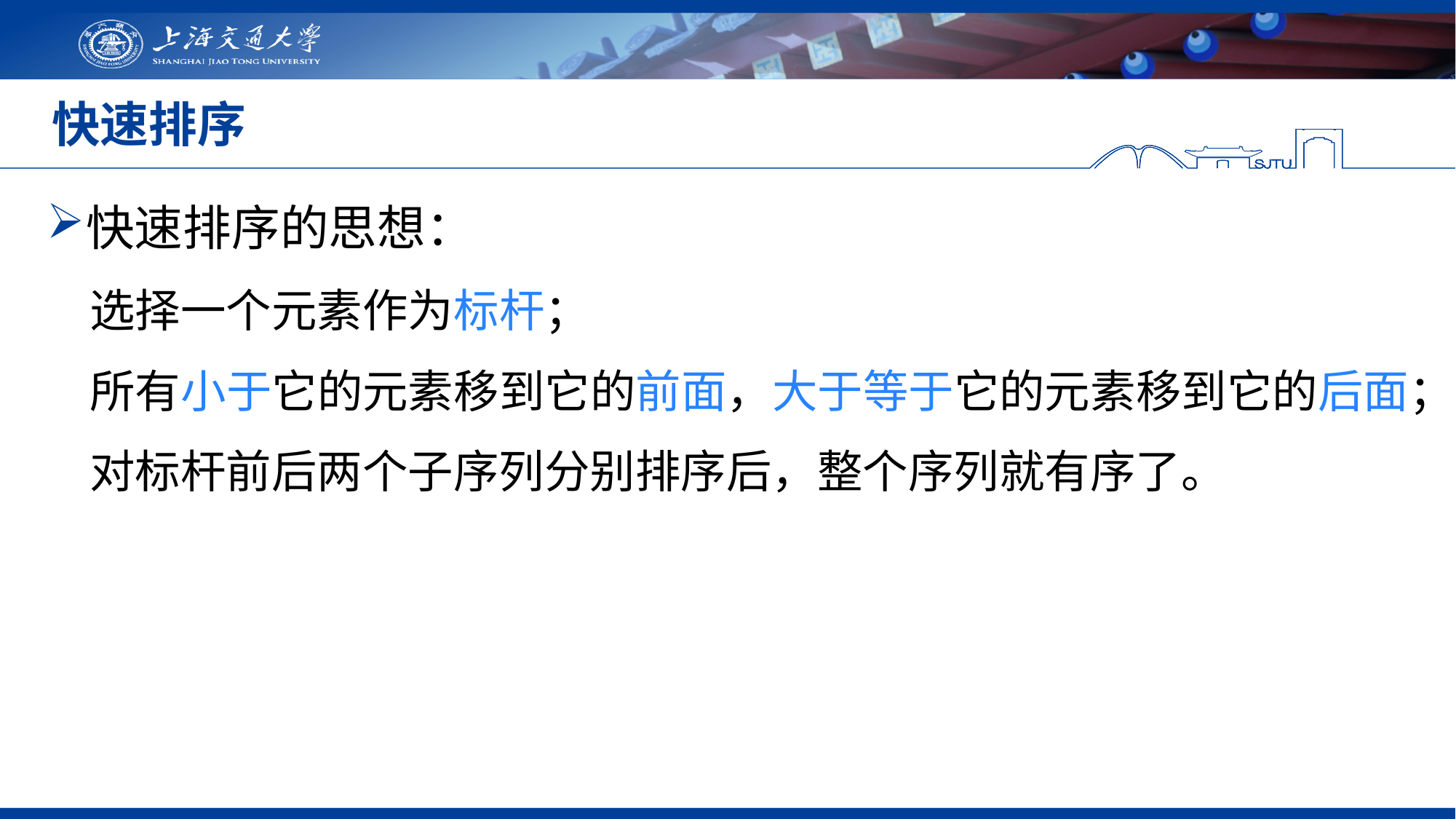

# 快速排序
快速排序的思想：
选择一个元素作为标杆；
所有小于它的元素移到它的前面，大于等于它的元素移到它的后面；
对标杆前后两个子序列分别排序后，整个序列就有序了。